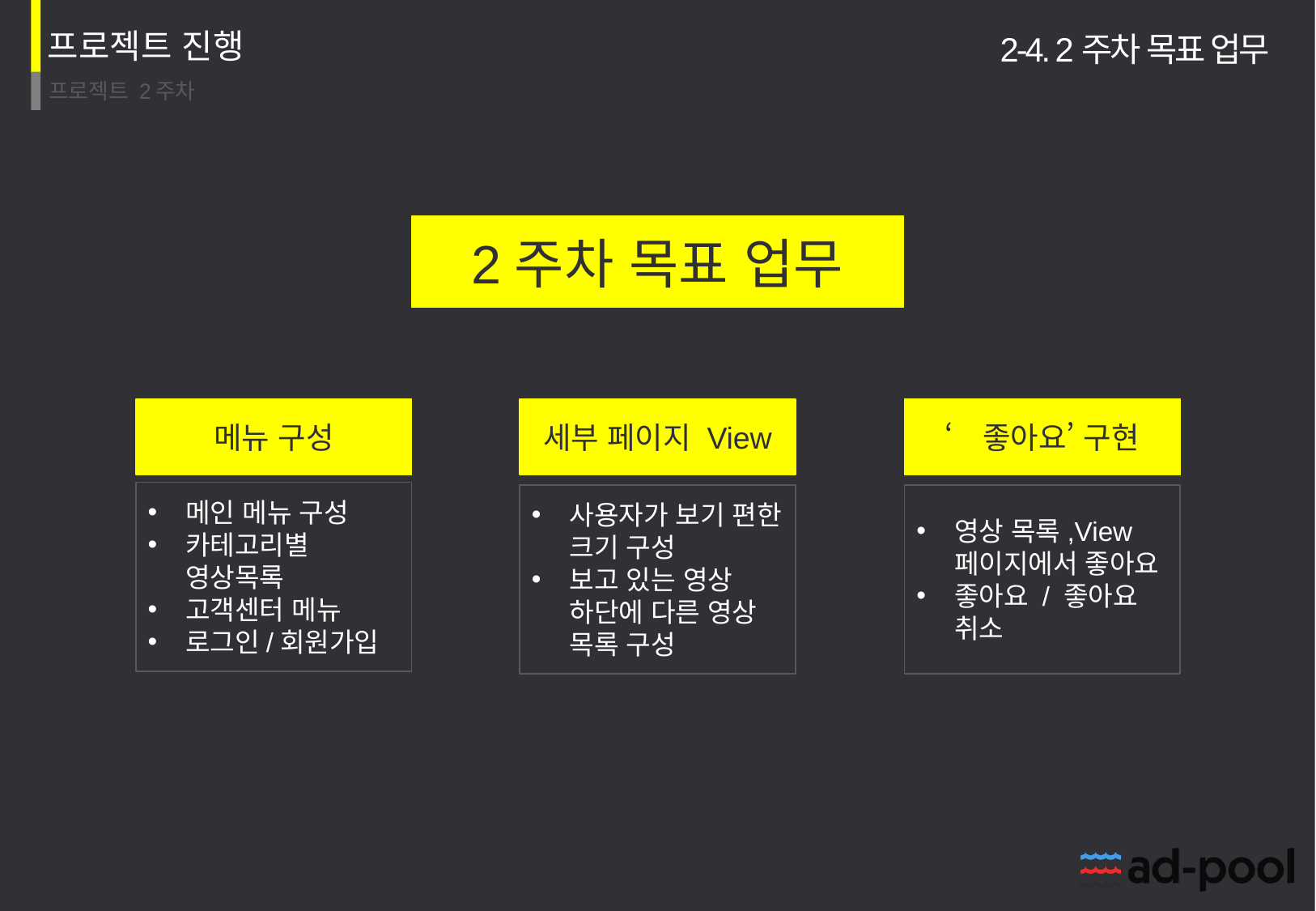

2-4. 2주차 목표 업무
2주차 목표 업무
메뉴 구성
세부 페이지 View
‘좋아요’ 구현
메인 메뉴 구성
카테고리별 영상목록
고객센터 메뉴
로그인/회원가입
사용자가 보기 편한 크기 구성
보고 있는 영상 하단에 다른 영상 목록 구성
영상 목록,View 페이지에서 좋아요
좋아요 / 좋아요 취소